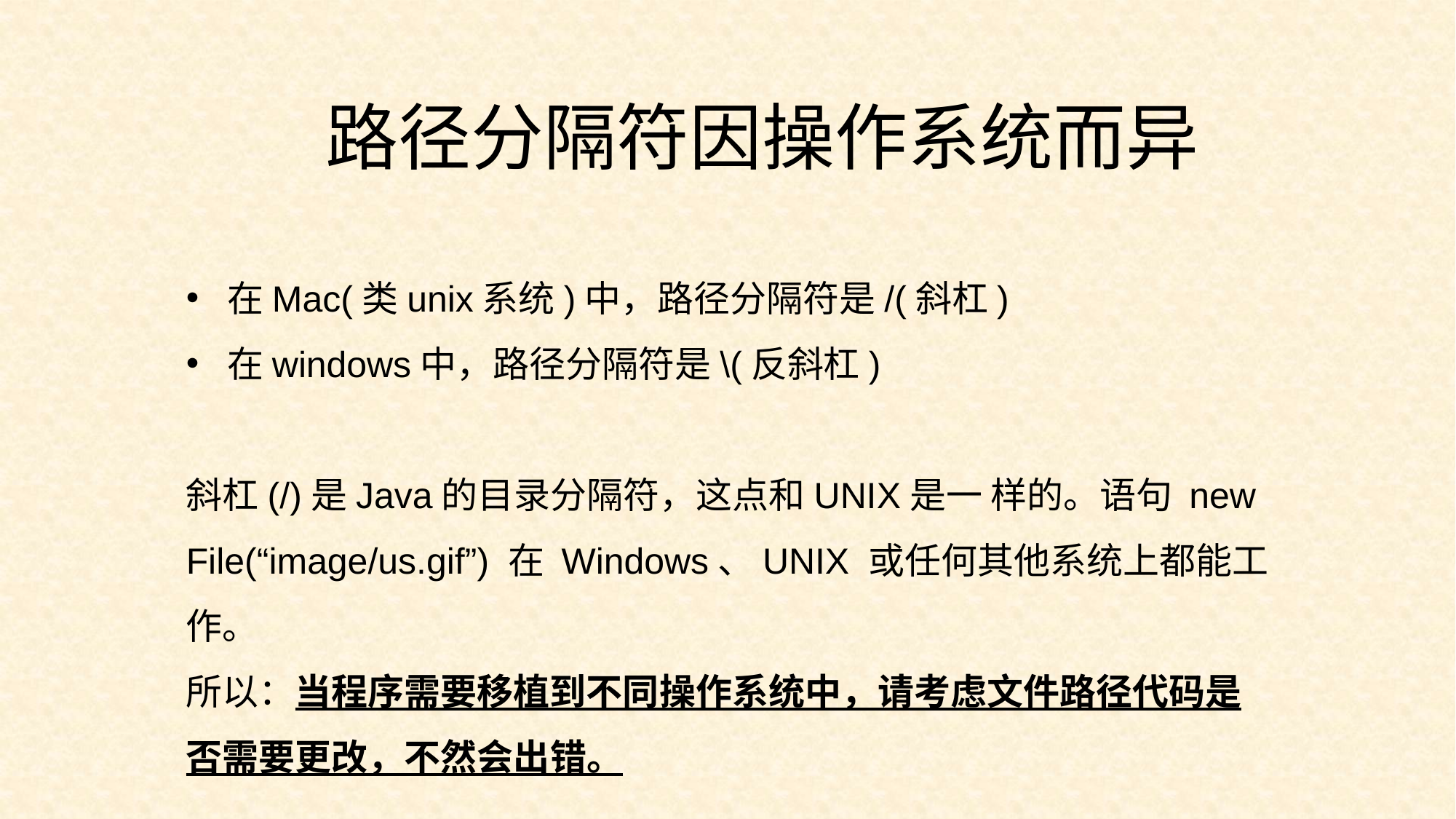

路径分隔符因操作系统而异
在Mac(类unix系统)中，路径分隔符是/(斜杠)
在windows中，路径分隔符是\(反斜杠)

斜杠(/)是Java的目录分隔符，这点和UNIX是一 样的。语句 new File(“image/us.gif”) 在 Windows、UNIX 或任何其他系统上都能工作。
所以：当程序需要移植到不同操作系统中，请考虑文件路径代码是否需要更改，不然会出错。